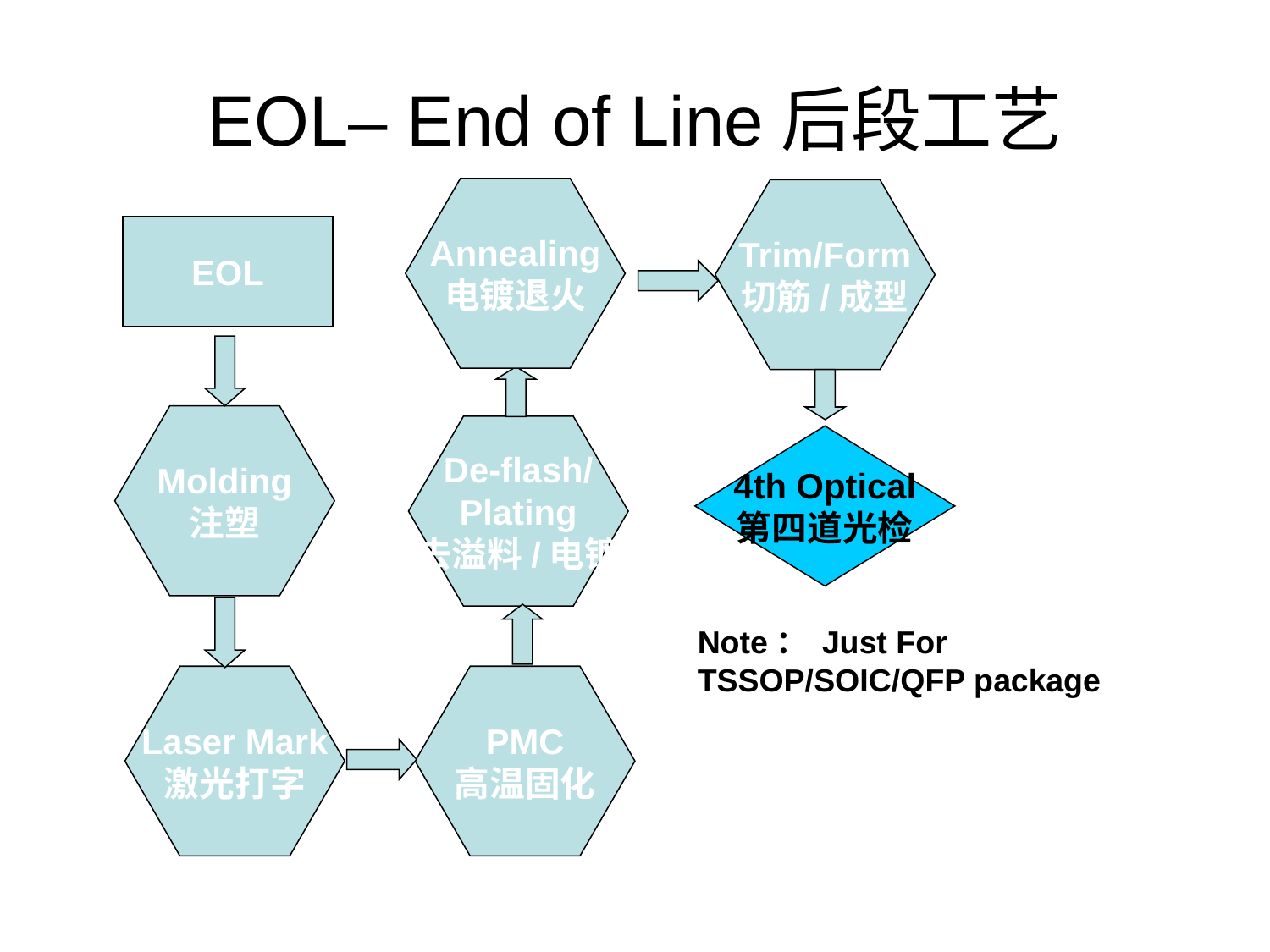

# EOL– End of Line后段工艺
Annealing
电镀退火
Trim/Form
切筋/成型
EOL

Molding
注塑
De-flash/
Plating
去溢料/电镀
4th Optical
第四道光检

Note： Just For TSSOP/SOIC/QFP package
Laser Mark
激光打字
PMC
高温固化